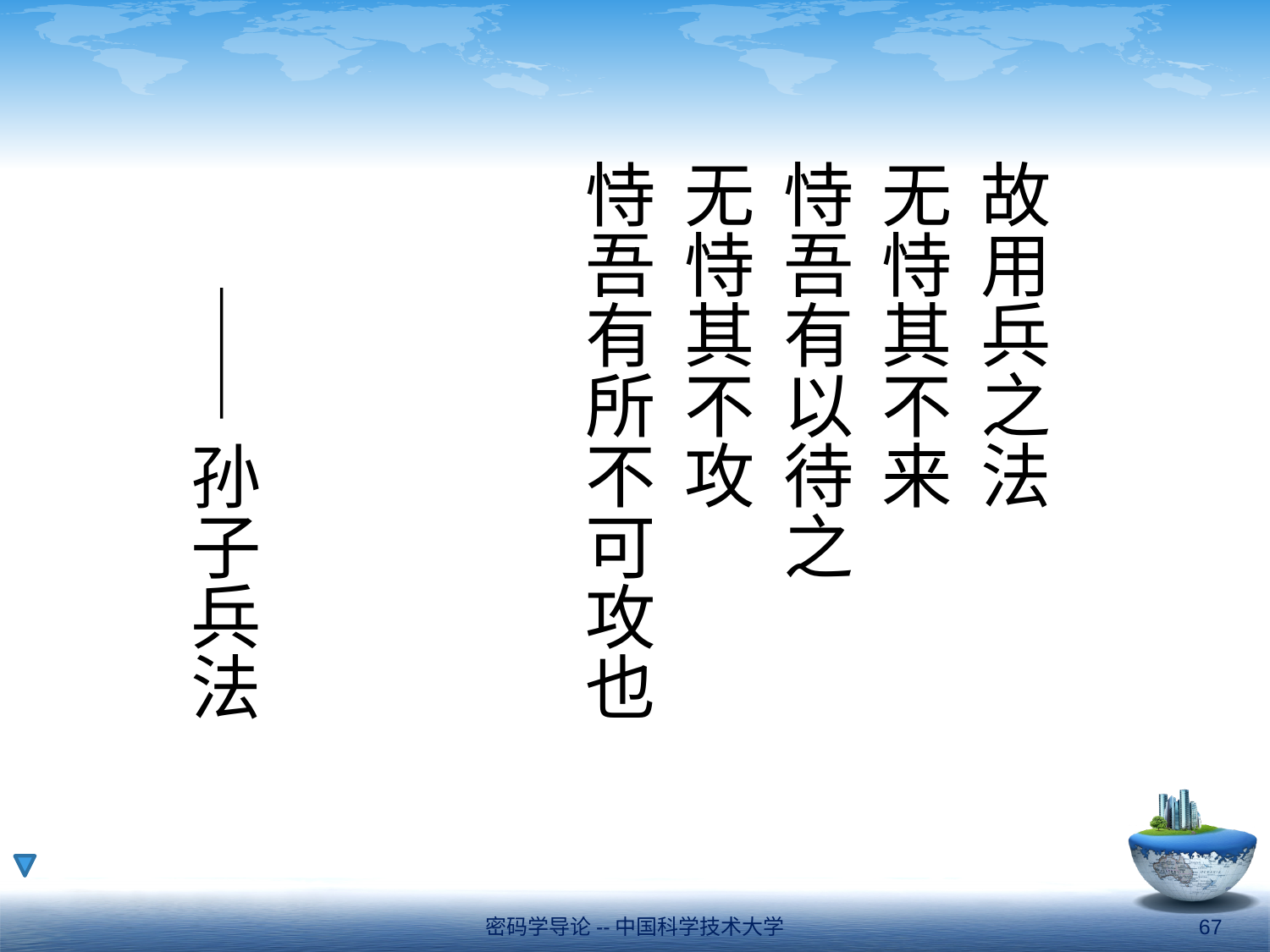

故用兵之法
无恃其不来
恃吾有以待之
无恃其不攻
恃吾有所不可攻也

——孙子兵法

密码学导论--中国科学技术大学
67